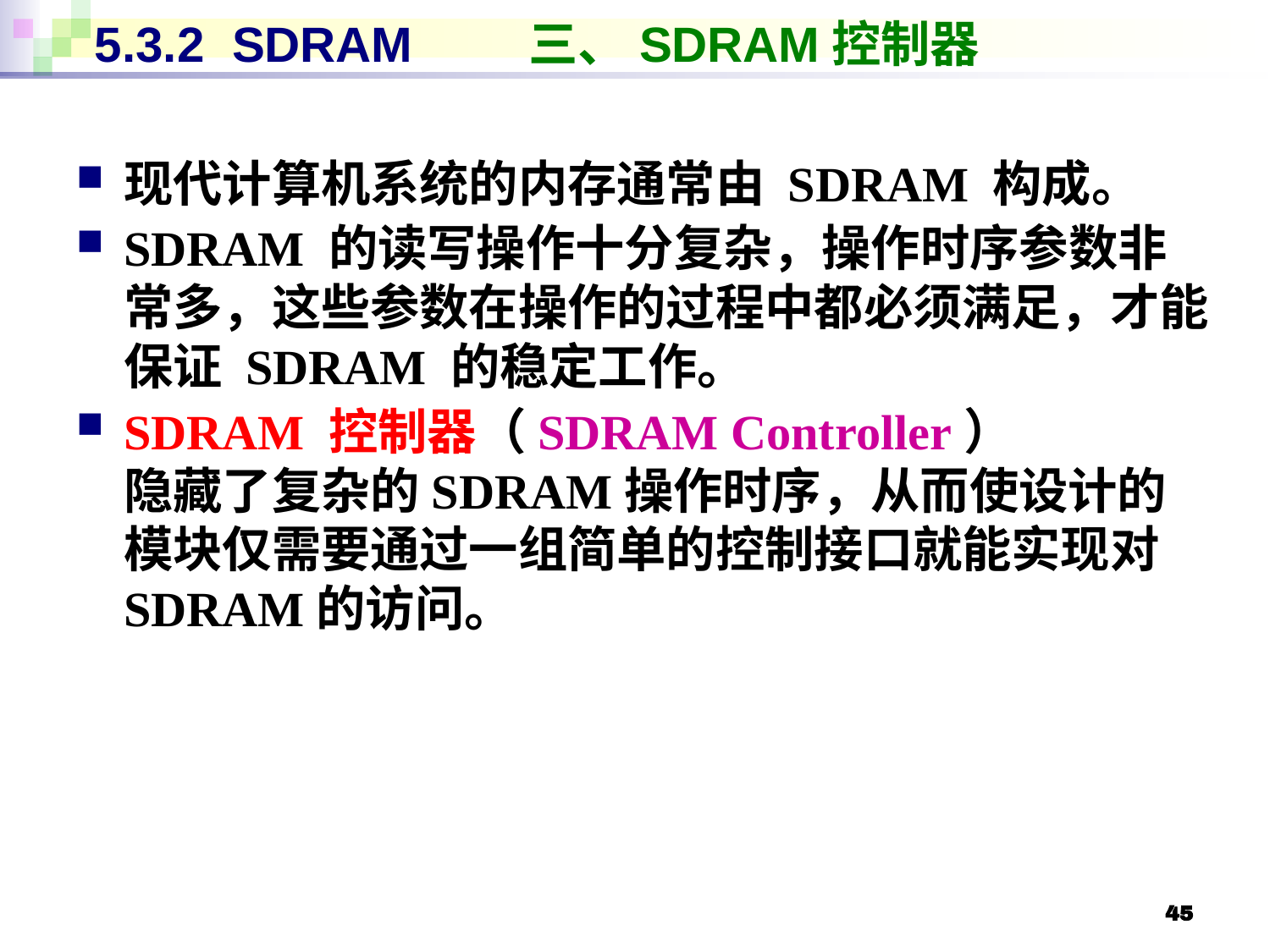

# 5.3.2  SDRAM	   三、SDRAM控制器
现代计算机系统的内存通常由 SDRAM 构成。
SDRAM 的读写操作十分复杂，操作时序参数非常多，这些参数在操作的过程中都必须满足，才能保证 SDRAM 的稳定工作。
SDRAM 控制器（SDRAM Controller）
隐藏了复杂的SDRAM操作时序，从而使设计的模块仅需要通过一组简单的控制接口就能实现对SDRAM的访问。
45